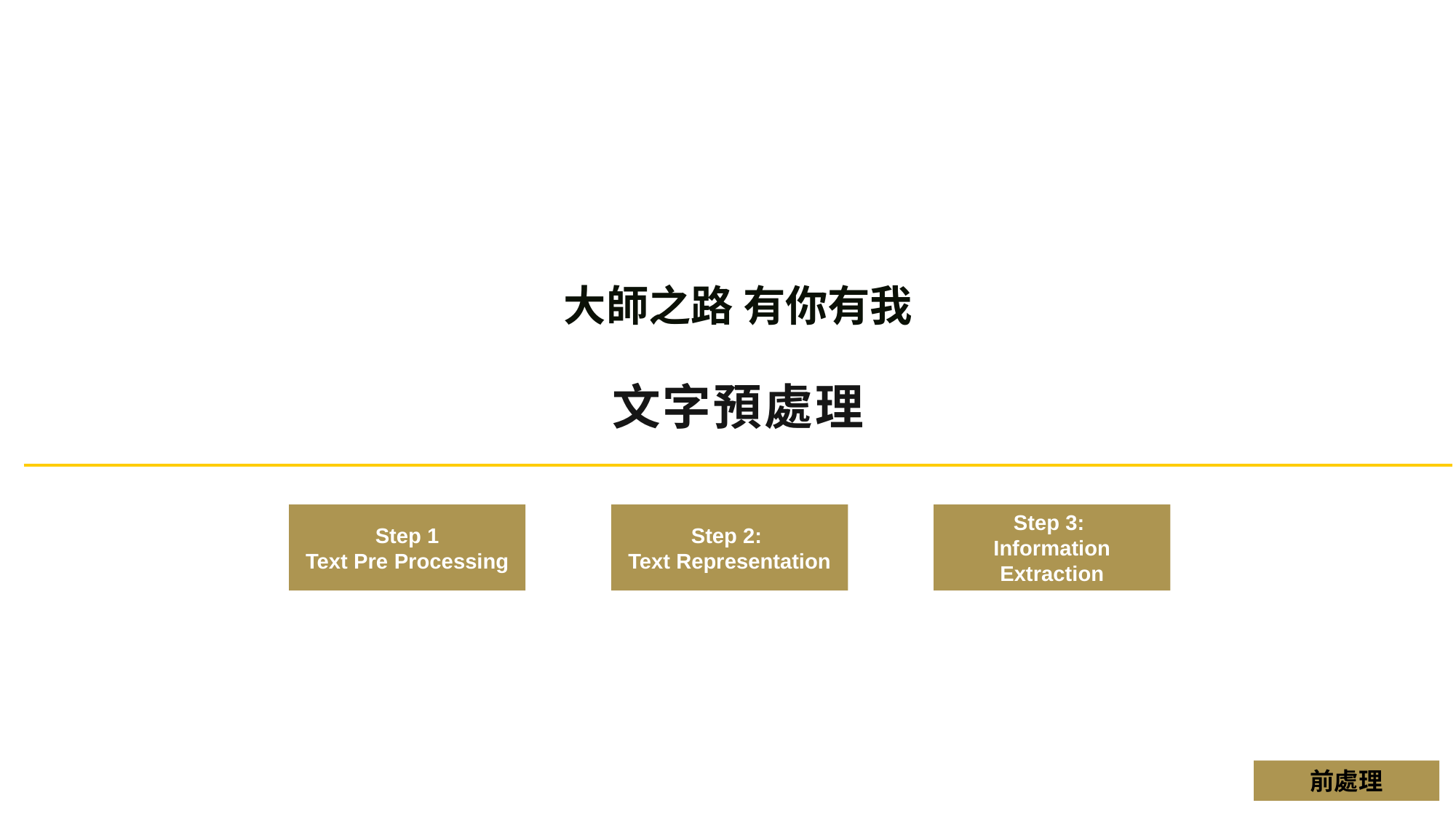

# 大師之路 有你有我
文字預處理
Step 1
Text Pre Processing
Step 2:
Text Representation
Step 3:
Information Extraction
前處理